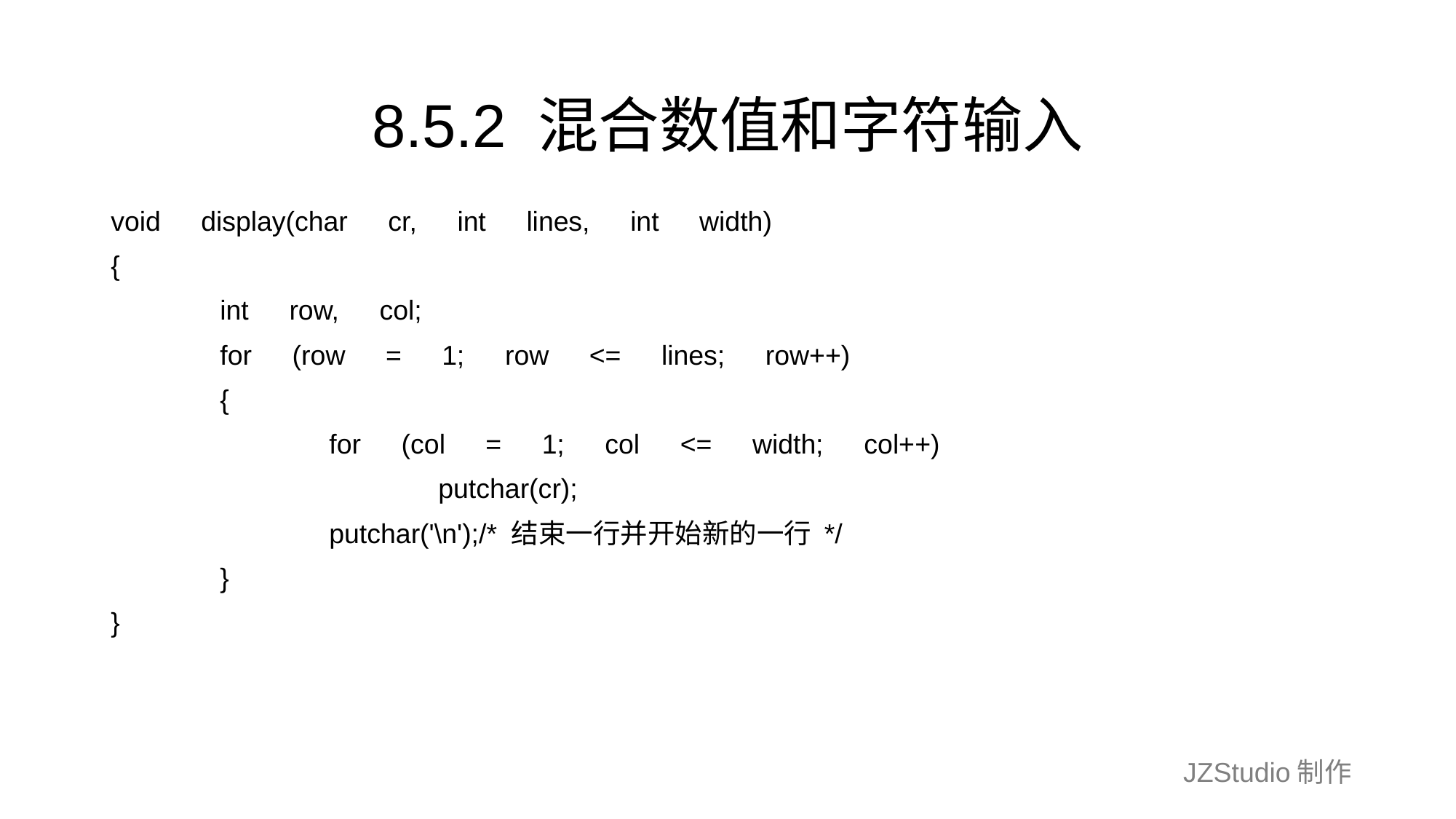

# 8.5.2 混合数值和字符输入
void　display(char　cr,　int　lines,　int　width)
{
	int　row,　col;
	for　(row　=　1;　row　<=　lines;　row++)
	{
		for　(col　=　1;　col　<=　width;　col++)
			putchar(cr);
		putchar('\n');/* 结束一行并开始新的一行 */
	}
}